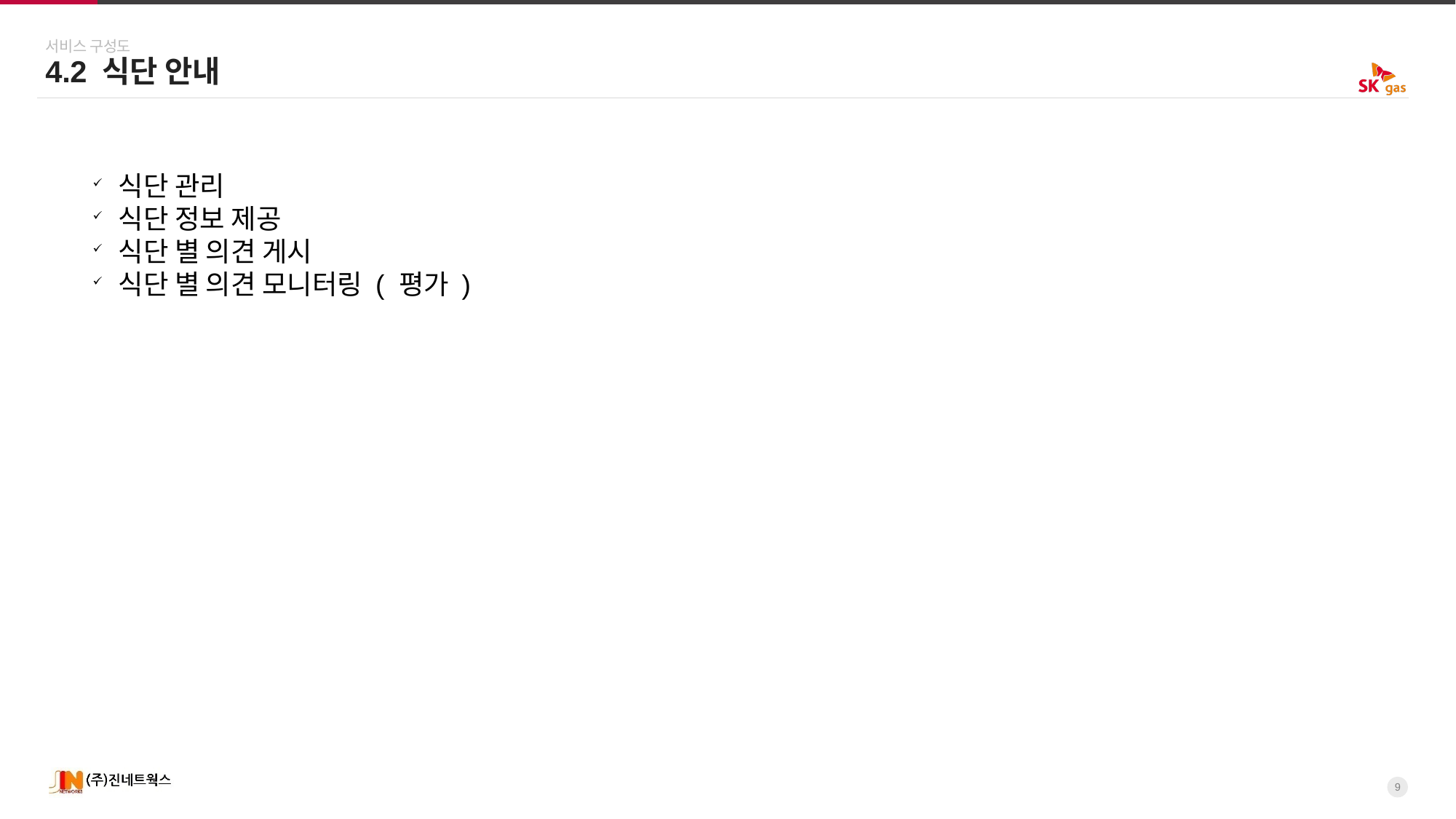

서비스 구성도
4.2 식단 안내
식단 관리
식단 정보 제공
식단 별 의견 게시
식단 별 의견 모니터링 ( 평가 )